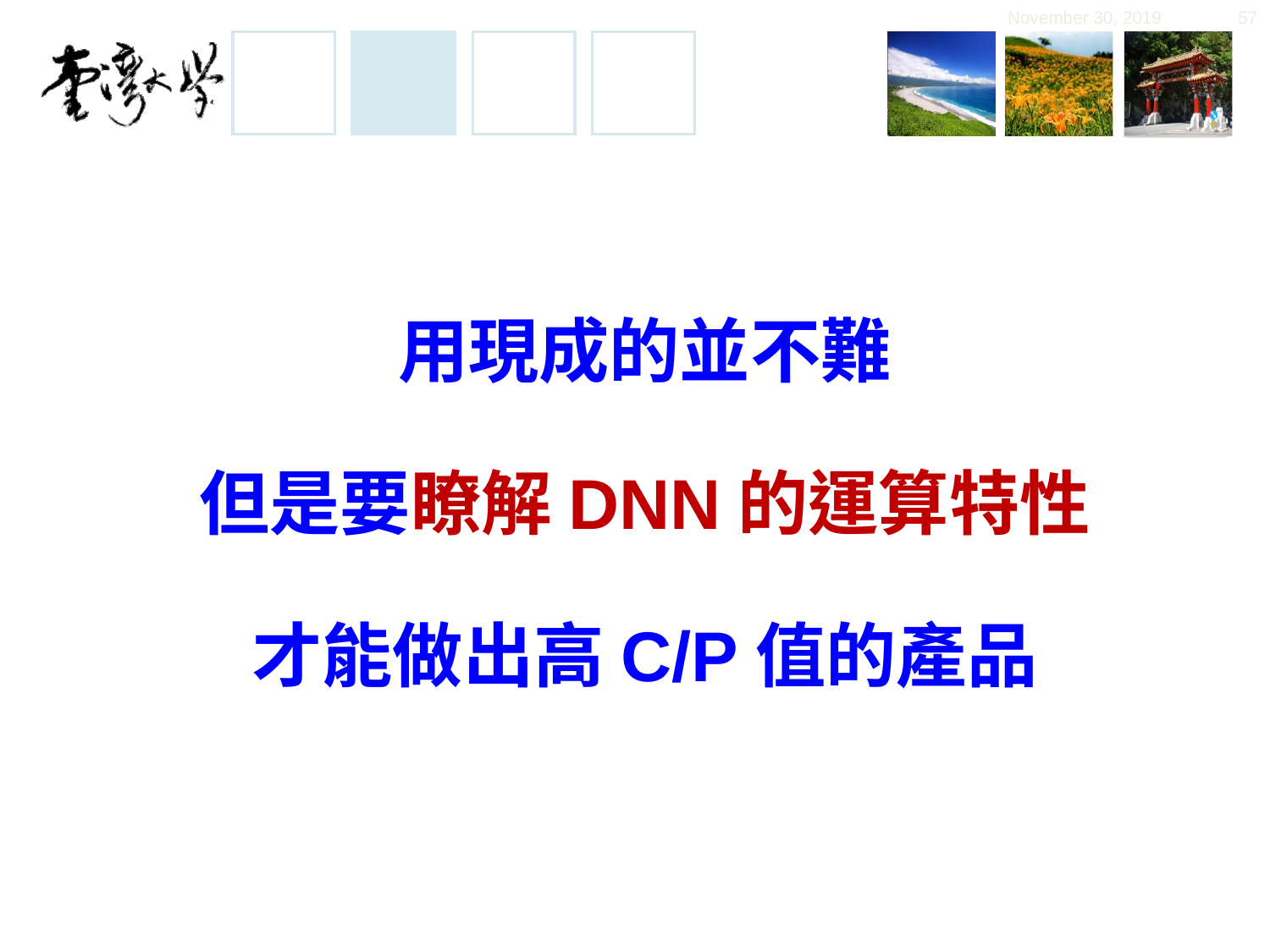

November 30, 2019
57
# 用現成的並不難 但是要瞭解DNN的運算特性 才能做出高C/P值的產品